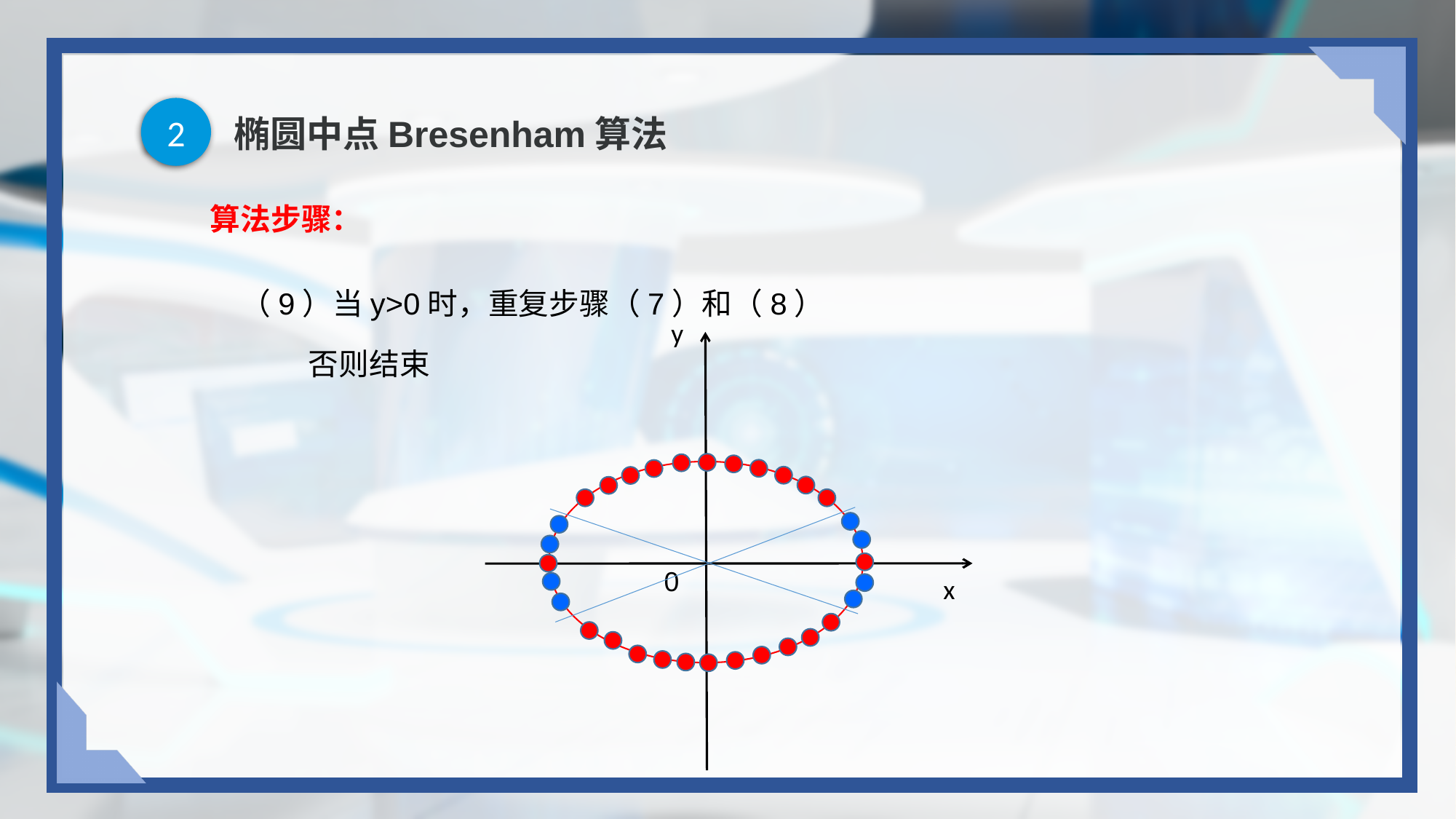

2
# 椭圆中点Bresenham算法
算法步骤：
（9）当y>0时，重复步骤（7）和（8）
         否则结束

y

0
x